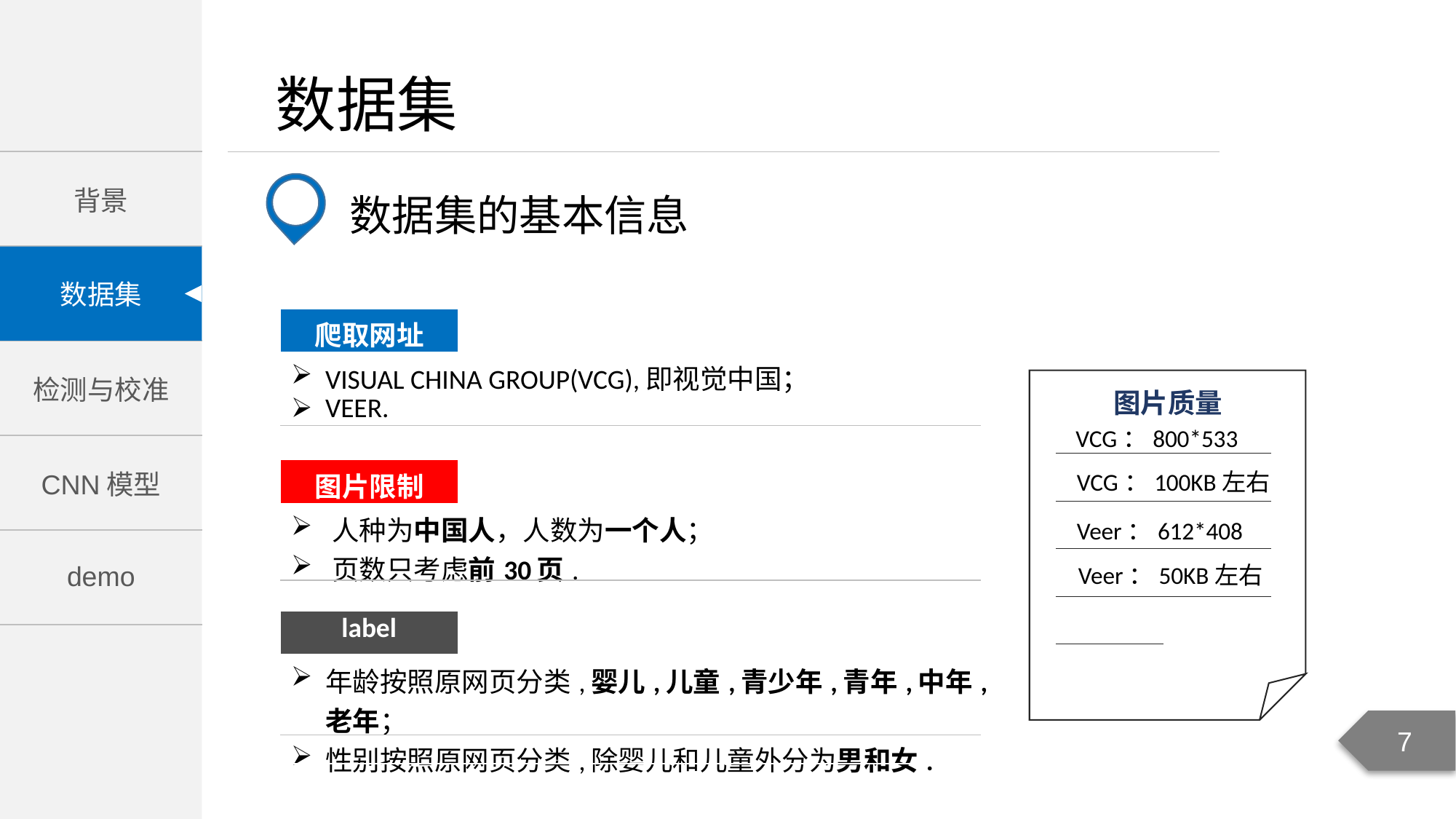

数据集的基本信息
| 爬取网址 |  |
| --- | --- |
| VISUAL CHINA GROUP(VCG),即视觉中国； VEER. |  |
| 图片限制 |  |
| 人种为中国人，人数为一个人； 页数只考虑前30页. |  |
| label |  |
| 年龄按照原网页分类,婴儿,儿童,青少年,青年,中年,老年； 性别按照原网页分类,除婴儿和儿童外分为男和女. |  |

图片质量
VCG：800*533
VCG：100KB左右
Veer：612*408
Veer：50KB左右